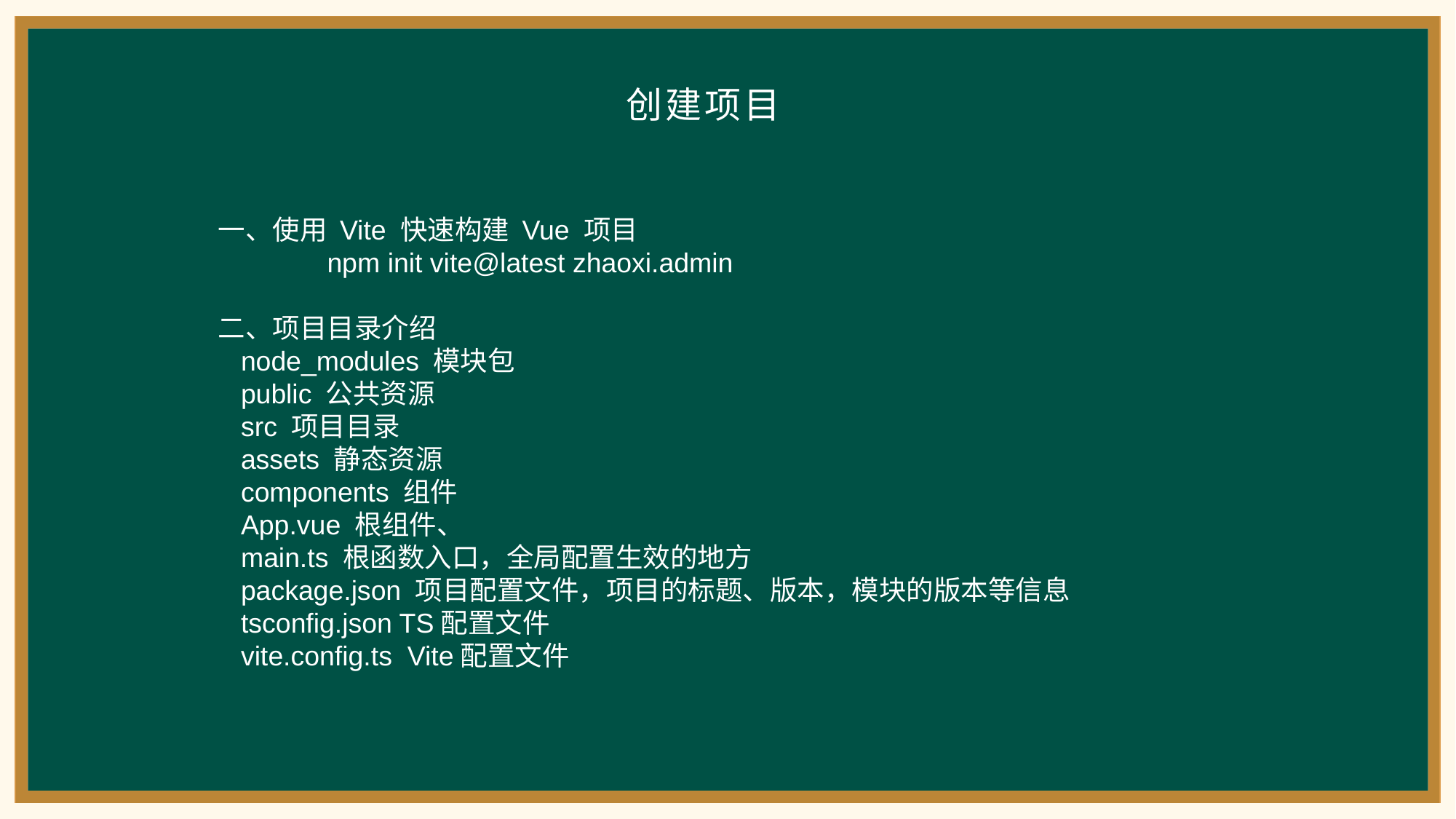

创建项目
一、使用 Vite 快速构建 Vue 项目
	npm init vite@latest zhaoxi.admin

二、项目目录介绍
   node_modules 模块包
   public 公共资源
   src 项目目录
   assets 静态资源
   components 组件
   App.vue 根组件、
   main.ts 根函数入口，全局配置生效的地方
   package.json 项目配置文件，项目的标题、版本，模块的版本等信息
   tsconfig.json TS配置文件
   vite.config.ts  Vite配置文件